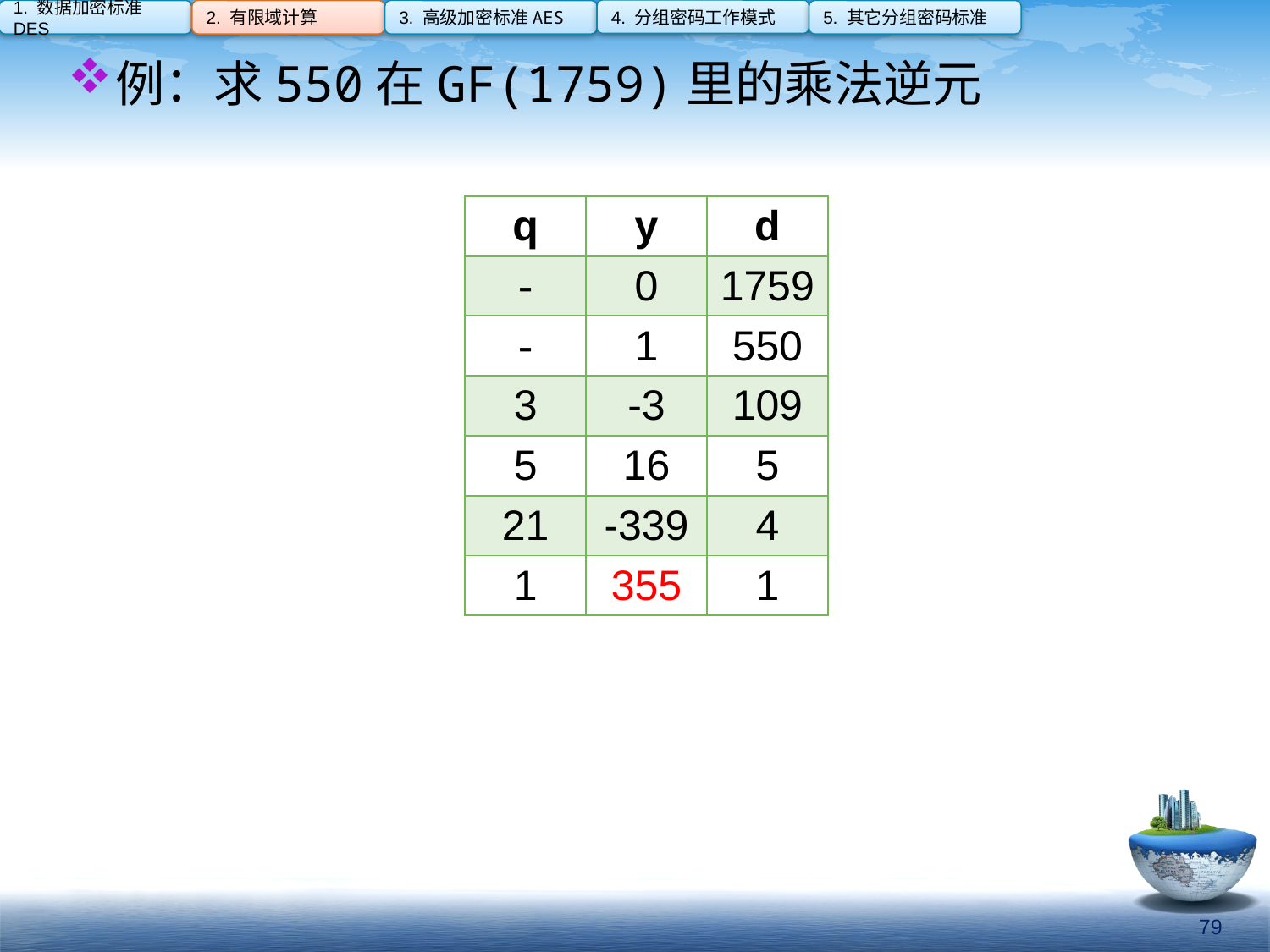

4. 分组密码工作模式
1. 数据加密标准DES
2. 有限域计算
3. 高级加密标准AES
5. 其它分组密码标准
例：求550在GF(1759)里的乘法逆元

| q | y | d |
| --- | --- | --- |
| - | 0 | 1759 |
| - | 1 | 550 |
| 3 | -3 | 109 |
| 5 | 16 | 5 |
| 21 | -339 | 4 |
| 1 | 355 | 1 |
79